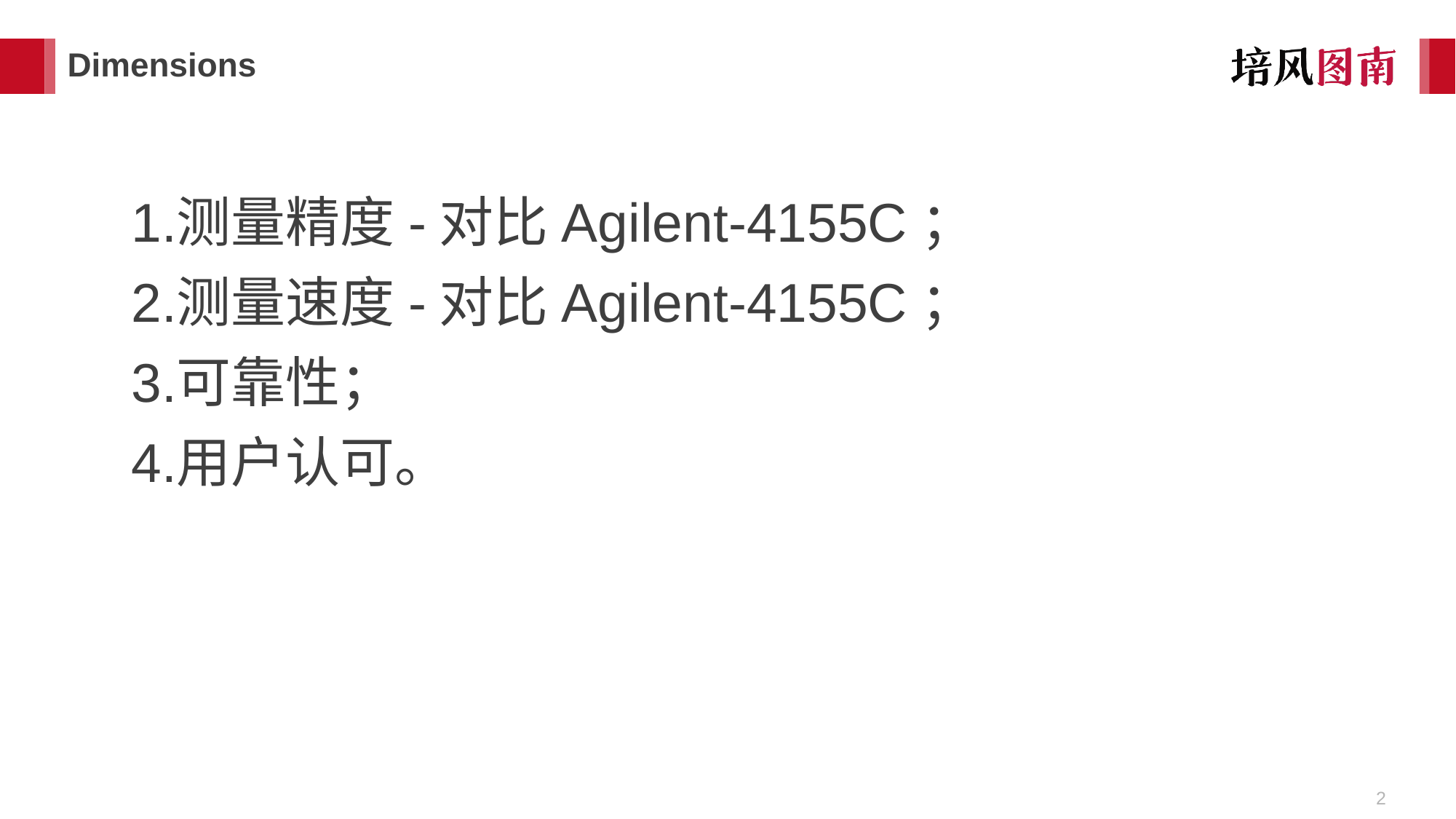

# Dimensions
测量精度-对比Agilent-4155C；
测量速度-对比Agilent-4155C；
可靠性；
用户认可。
2